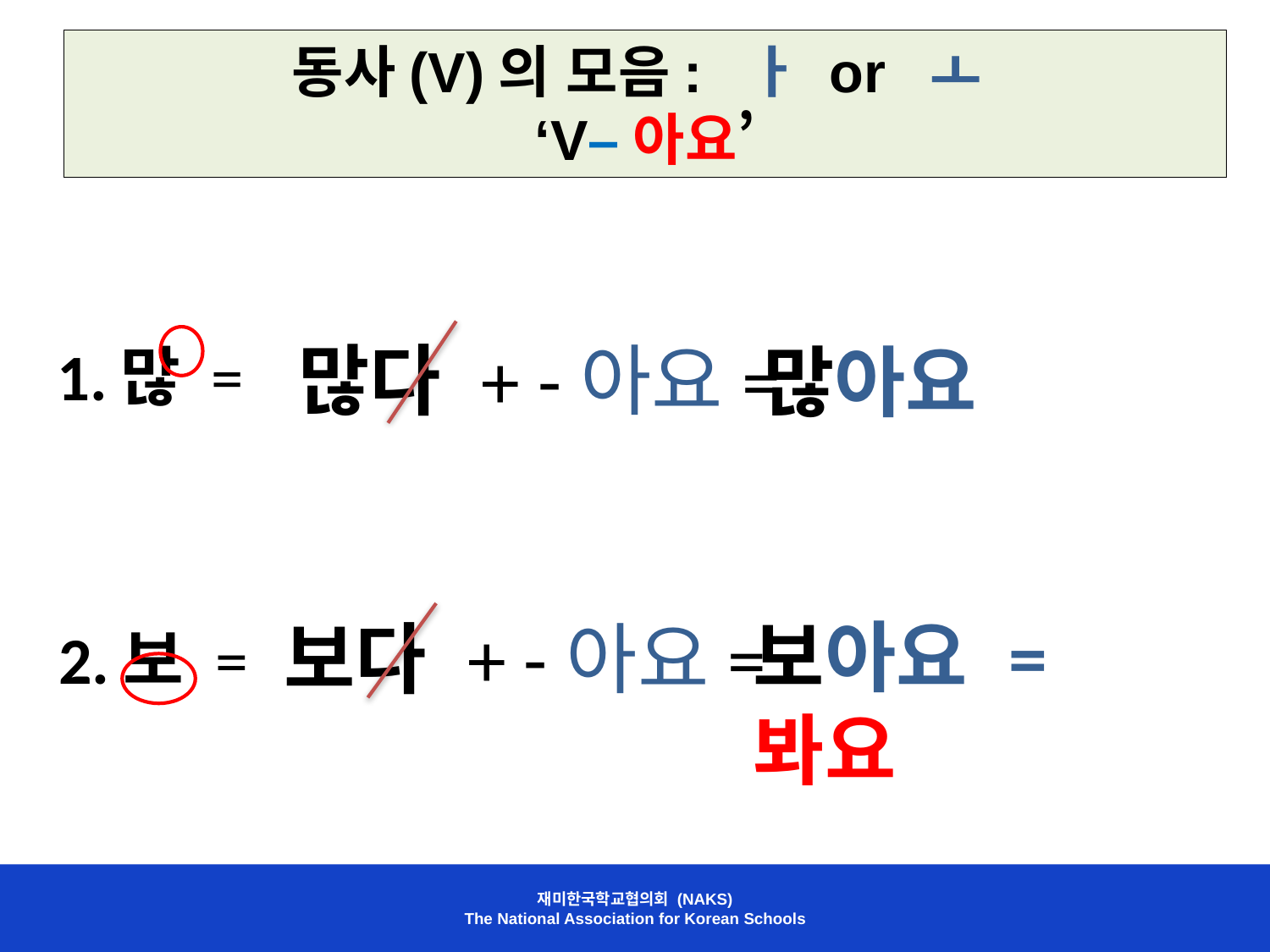

동사(V)의 모음:  ㅏ or  ㅗ
‘V–아요’
많다 + -아요=
# 1.많 =

많아요
보다 + -아요=
2.보 =
보아요 = 봐요

재미한국학교협의회 (NAKS)
The National Association for Korean Schools